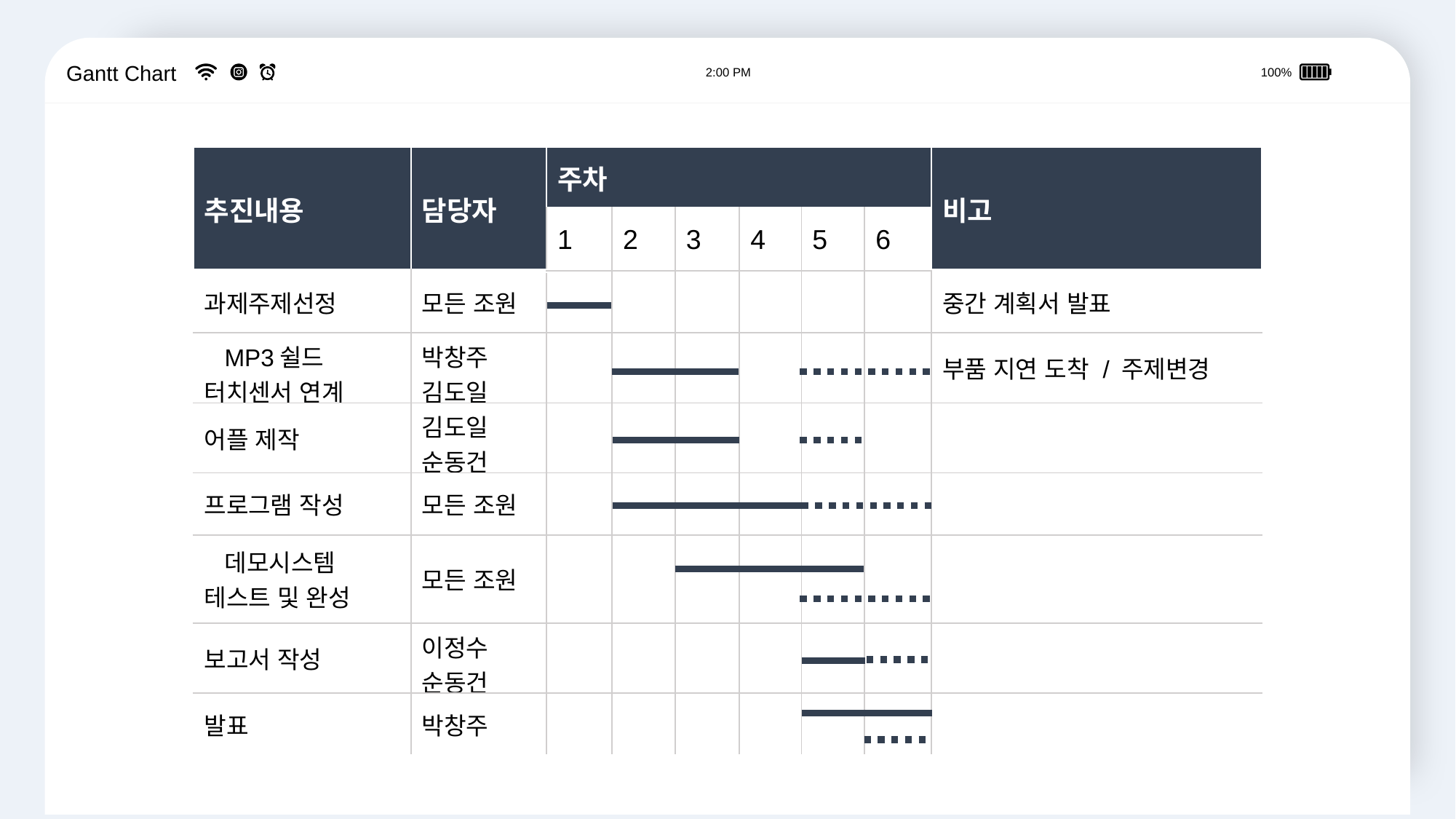

Gantt Chart

2:00 PM
100%

| 추진내용 | 담당자 | 주차 |  |  |  |  |  | 비고 |
| --- | --- | --- | --- | --- | --- | --- | --- | --- |
|  |  | 1 | 2 | 3 | 4 | 5 | 6 |  |
| 과제주제선정 | 모든 조원 |  |  |  |  |  |  | 중간 계획서 발표 |
| MP3쉴드 터치센서 연계 | 박창주 김도일 |  |  |  |  |  |  | 부품 지연 도착 / 주제변경 |
| 어플 제작 | 김도일 순동건 |  |  |  |  |  |  |  |
| 프로그램 작성 | 모든 조원 |  |  |  |  |  |  |  |
| 데모시스템 테스트 및 완성 | 모든 조원 |  |  |  |  |  |  |  |
| 보고서 작성 | 이정수 순동건 |  |  |  |  |  |  |  |
| 발표 | 박창주 |  |  |  |  |  |  |  |